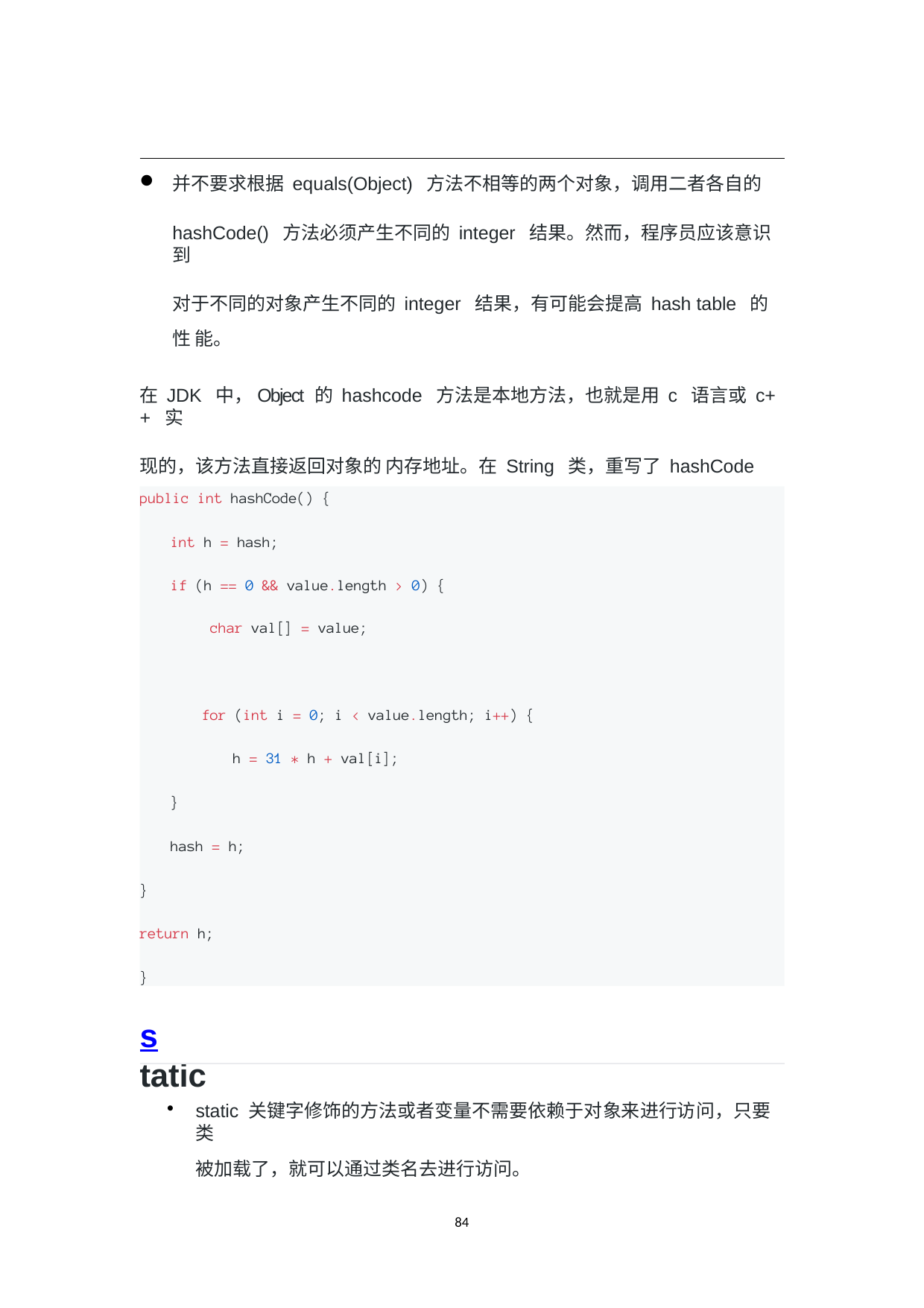

并不要求根据 equals(Object) 方法不相等的两个对象，调用二者各自的

hashCode() 方法必须产生不同的 integer 结果。然而，程序员应该意识到
对于不同的对象产生不同的 integer 结果，有可能会提高 hash table 的性 能。

在 JDK 中，Object 的 hashcode 方法是本地方法，也就是用 c 语言或 c++ 实
现的，该方法直接返回对象的 内存地址。在 String 类，重写了 hashCode 方 法
public int hashCode() {

int h = hash;
if (h == 0 && value.length > 0) {  char val[] = value;

for (int i = 0; i < value.length; i++) {  h = 31 * h + val[i];

}

hash = h;

}

return h;

}
static

static 关键字修饰的方法或者变量不需要依赖于对象来进行访问，只要类
被加载了，就可以通过类名去进行访问。
84